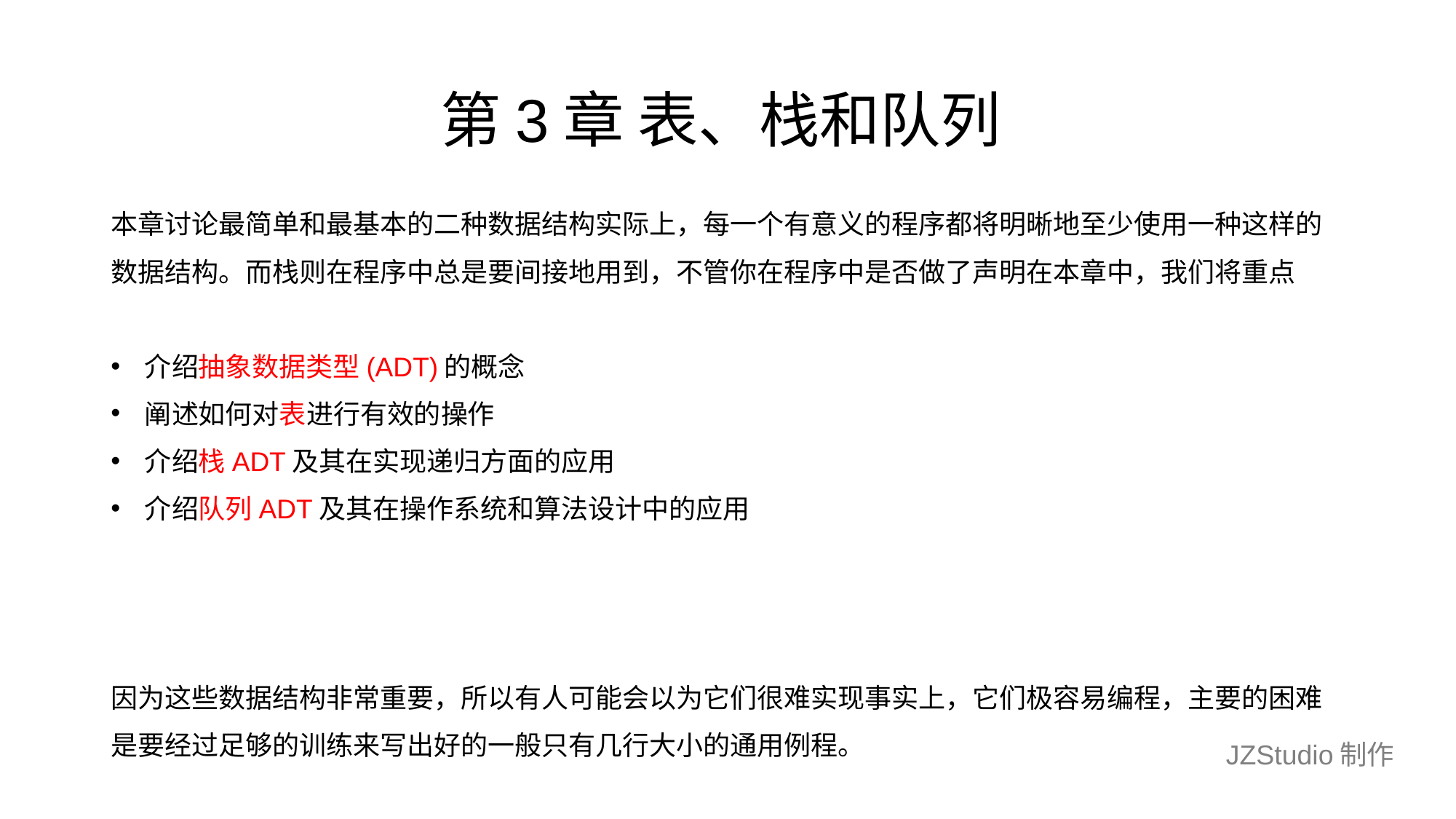

# 第3章 表、栈和队列
本章讨论最简单和最基本的二种数据结构实际上，每一个有意义的程序都将明晰地至少使用一种这样的
数据结构。而栈则在程序中总是要间接地用到，不管你在程序中是否做了声明在本章中，我们将重点

介绍抽象数据类型(ADT)的概念
阐述如何对表进行有效的操作
介绍栈ADT及其在实现递归方面的应用
介绍队列ADT及其在操作系统和算法设计中的应用

因为这些数据结构非常重要，所以有人可能会以为它们很难实现事实上，它们极容易编程，主要的困难
是要经过足够的训练来写出好的一般只有几行大小的通用例程。